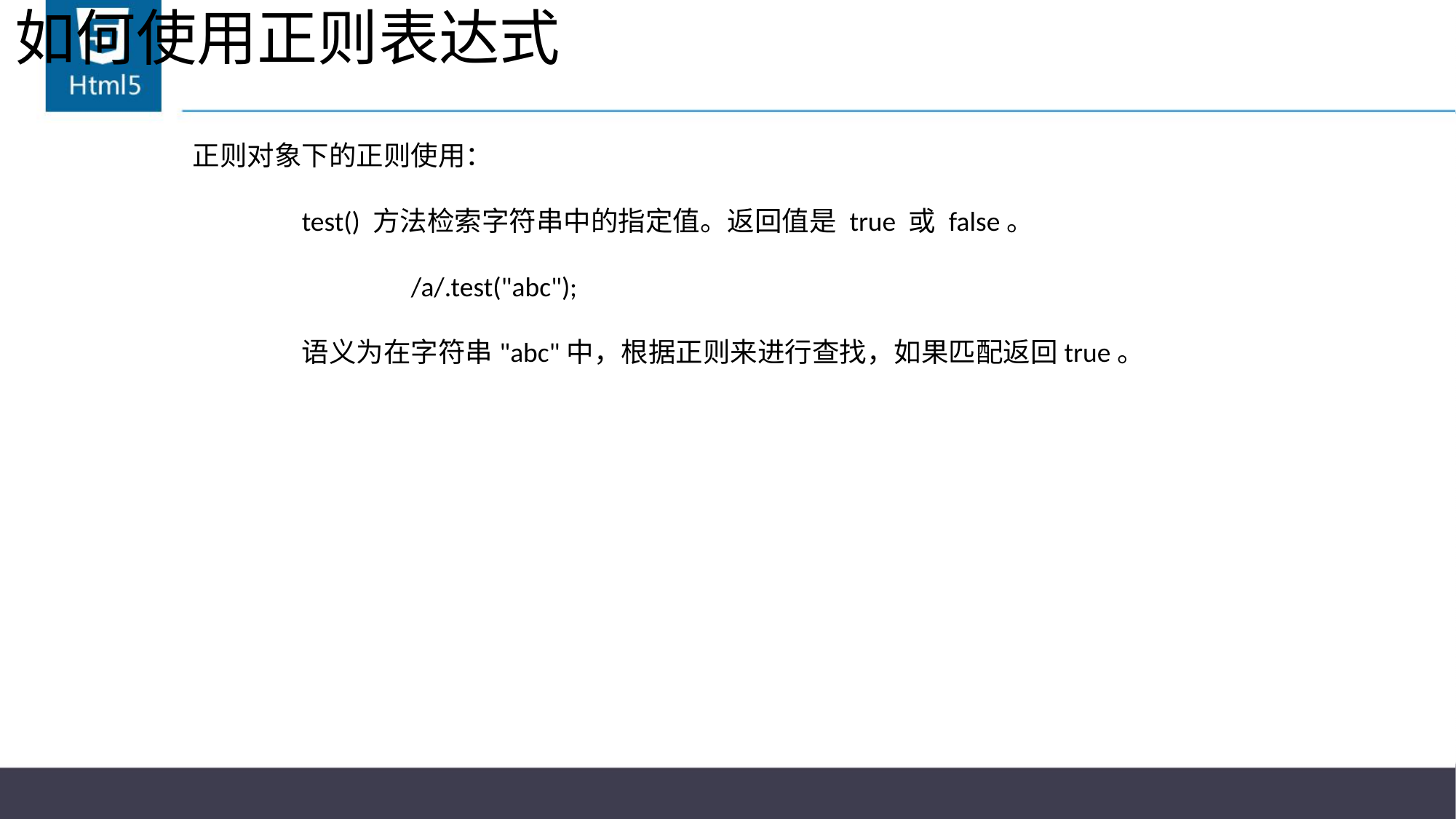

# 如何使用正则表达式
正则对象下的正则使用：

	test() 方法检索字符串中的指定值。返回值是 true 或 false。

		/a/.test("abc");

	语义为在字符串"abc"中，根据正则来进行查找，如果匹配返回true。